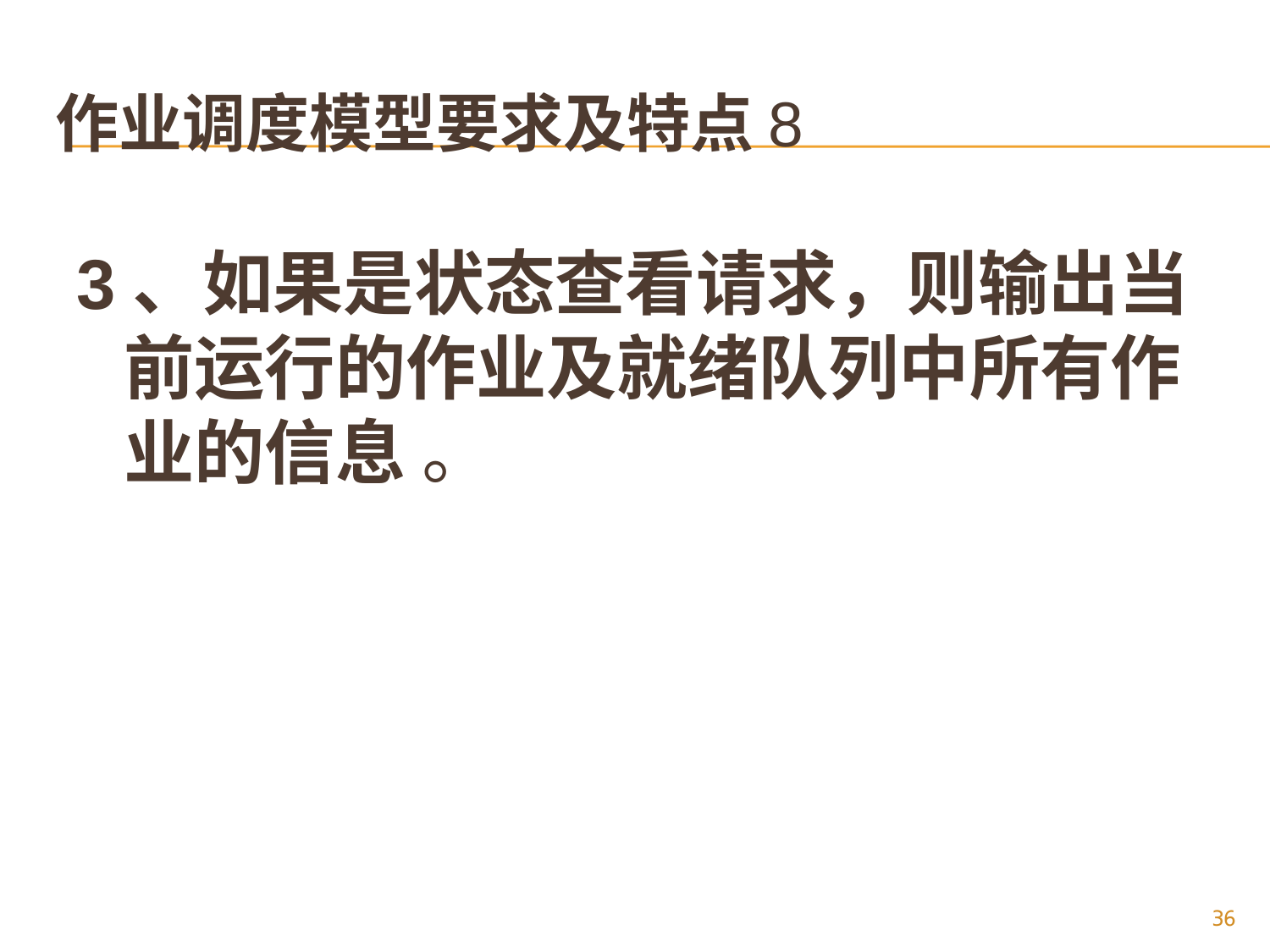

# 作业调度模型要求及特点8
3、如果是状态查看请求，则输出当前运行的作业及就绪队列中所有作业的信息 。
36